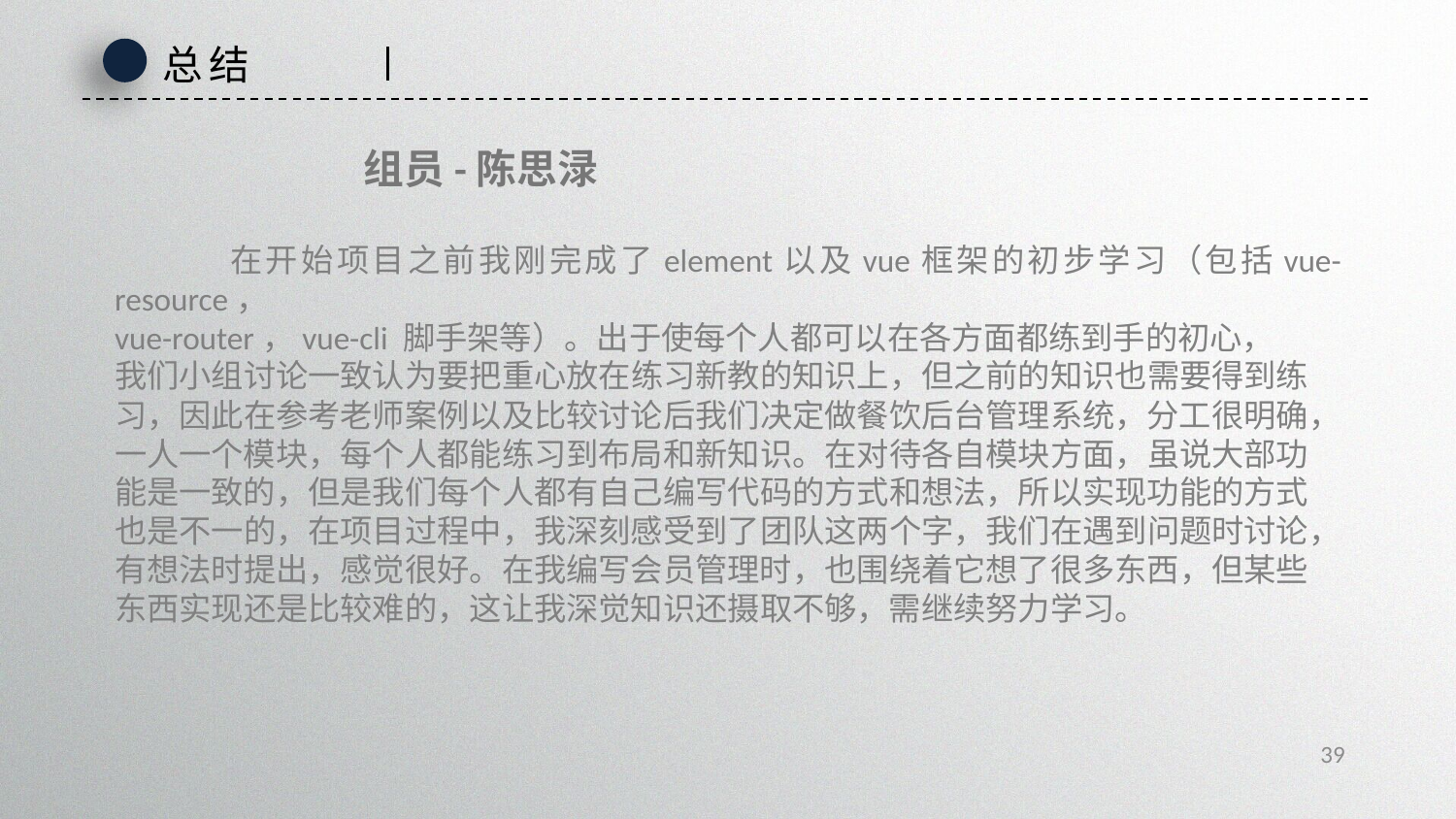

总结

组员-陈思渌
          在开始项目之前我刚完成了element以及vue框架的初步学习（包括vue-resource，
vue-router，vue-cli 脚手架等）。出于使每个人都可以在各方面都练到手的初心，
我们小组讨论一致认为要把重心放在练习新教的知识上，但之前的知识也需要得到练
习，因此在参考老师案例以及比较讨论后我们决定做餐饮后台管理系统，分工很明确，
一人一个模块，每个人都能练习到布局和新知识。在对待各自模块方面，虽说大部功
能是一致的，但是我们每个人都有自己编写代码的方式和想法，所以实现功能的方式
也是不一的，在项目过程中，我深刻感受到了团队这两个字，我们在遇到问题时讨论，
有想法时提出，感觉很好。在我编写会员管理时，也围绕着它想了很多东西，但某些
东西实现还是比较难的，这让我深觉知识还摄取不够，需继续努力学习。
39